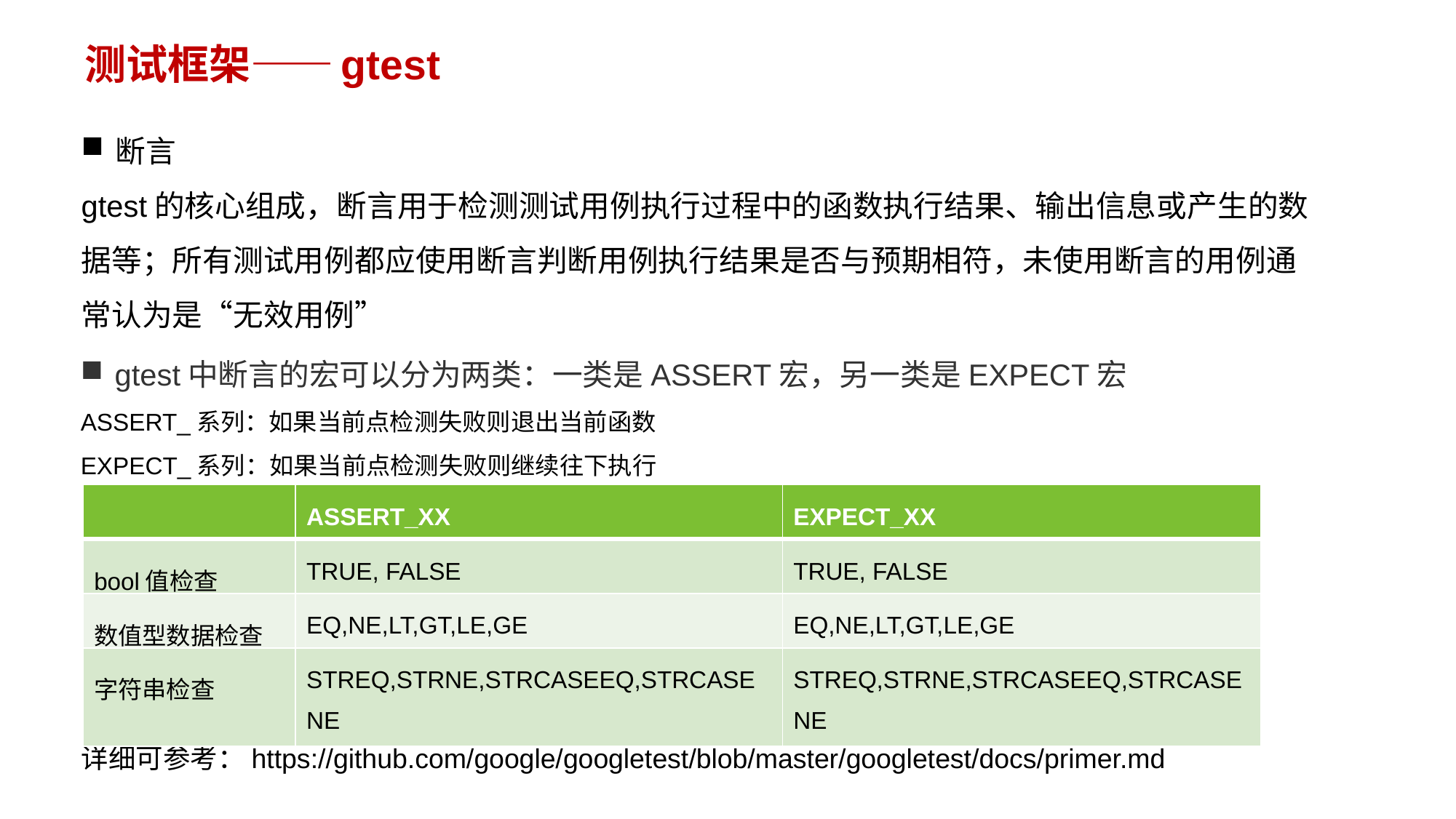

# 测试框架——gtest
断言
gtest的核心组成，断言用于检测测试用例执行过程中的函数执行结果、输出信息或产生的数据等；所有测试用例都应使用断言判断用例执行结果是否与预期相符，未使用断言的用例通常认为是“无效用例”
gtest中断言的宏可以分为两类：一类是ASSERT宏，另一类是EXPECT宏
ASSERT_系列：如果当前点检测失败则退出当前函数
EXPECT_系列：如果当前点检测失败则继续往下执行
|  | ASSERT\_XX | EXPECT\_XX |
| --- | --- | --- |
| bool值检查 | TRUE, FALSE | TRUE, FALSE |
| 数值型数据检查 | EQ,NE,LT,GT,LE,GE | EQ,NE,LT,GT,LE,GE |
| 字符串检查 | STREQ,STRNE,STRCASEEQ,STRCASENE | STREQ,STRNE,STRCASEEQ,STRCASENE |
详细可参考：https://github.com/google/googletest/blob/master/googletest/docs/primer.md